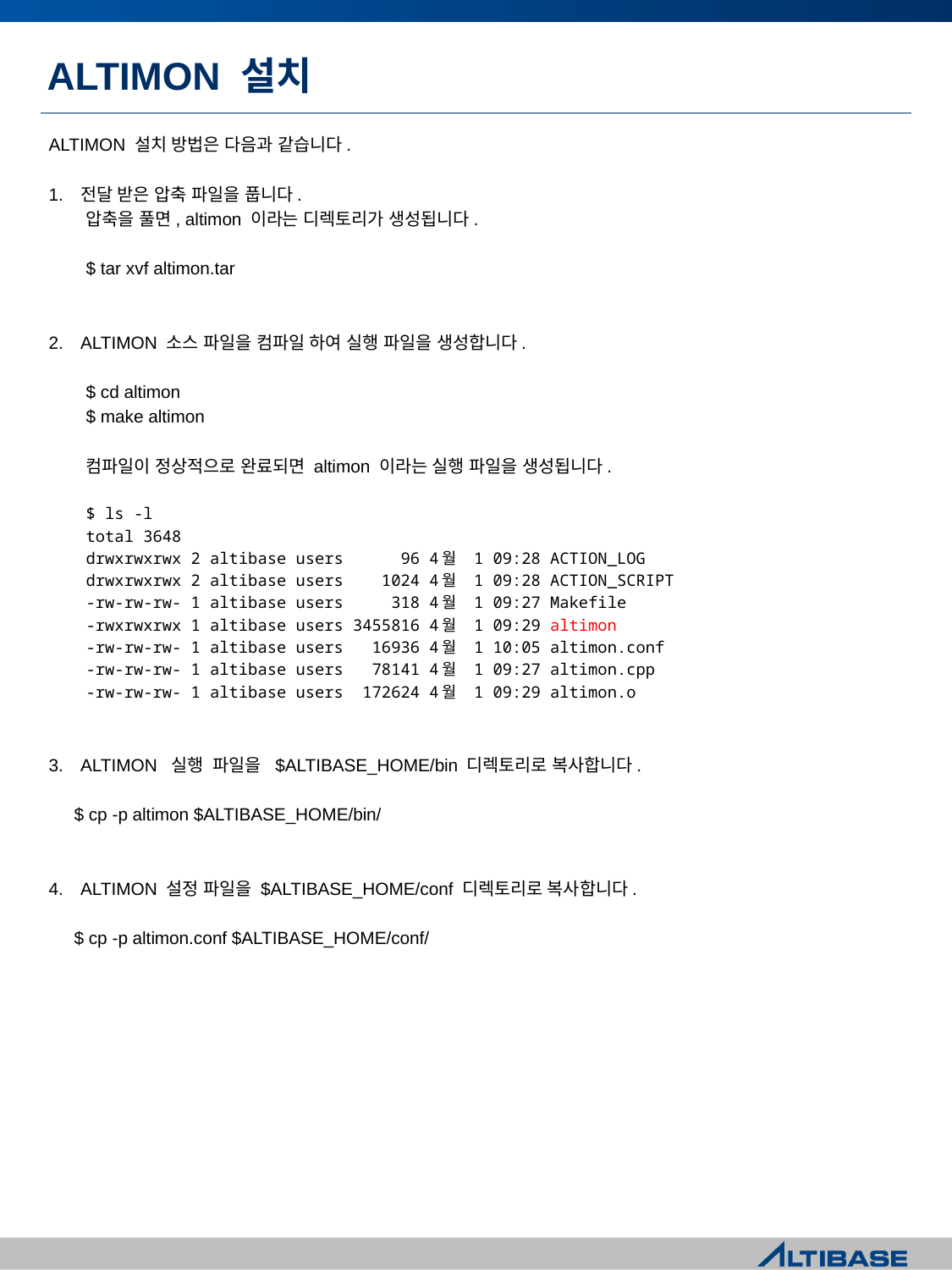

# ALTIMON 설치
ALTIMON 설치 방법은 다음과 같습니다.

전달 받은 압축 파일을 풉니다.
압축을 풀면, altimon 이라는 디렉토리가 생성됩니다.

$ tar xvf altimon.tar

ALTIMON 소스 파일을 컴파일 하여 실행 파일을 생성합니다.

$ cd altimon
$ make altimon

컴파일이 정상적으로 완료되면 altimon 이라는 실행 파일을 생성됩니다.

$ ls -l
total 3648
drwxrwxrwx 2 altibase users      96 4월   1 09:28 ACTION_LOG
drwxrwxrwx 2 altibase users    1024 4월   1 09:28 ACTION_SCRIPT
-rw-rw-rw- 1 altibase users     318 4월   1 09:27 Makefile
-rwxrwxrwx 1 altibase users 3455816 4월   1 09:29 altimon
-rw-rw-rw- 1 altibase users   16936 4월   1 10:05 altimon.conf
-rw-rw-rw- 1 altibase users   78141 4월   1 09:27 altimon.cpp
-rw-rw-rw- 1 altibase users  172624 4월   1 09:29 altimon.o

ALTIMON  실행  파일을  $ALTIBASE_HOME/bin 디렉토리로 복사합니다.

$ cp -p altimon $ALTIBASE_HOME/bin/

ALTIMON 설정 파일을 $ALTIBASE_HOME/conf 디렉토리로 복사합니다.

$ cp -p altimon.conf $ALTIBASE_HOME/conf/